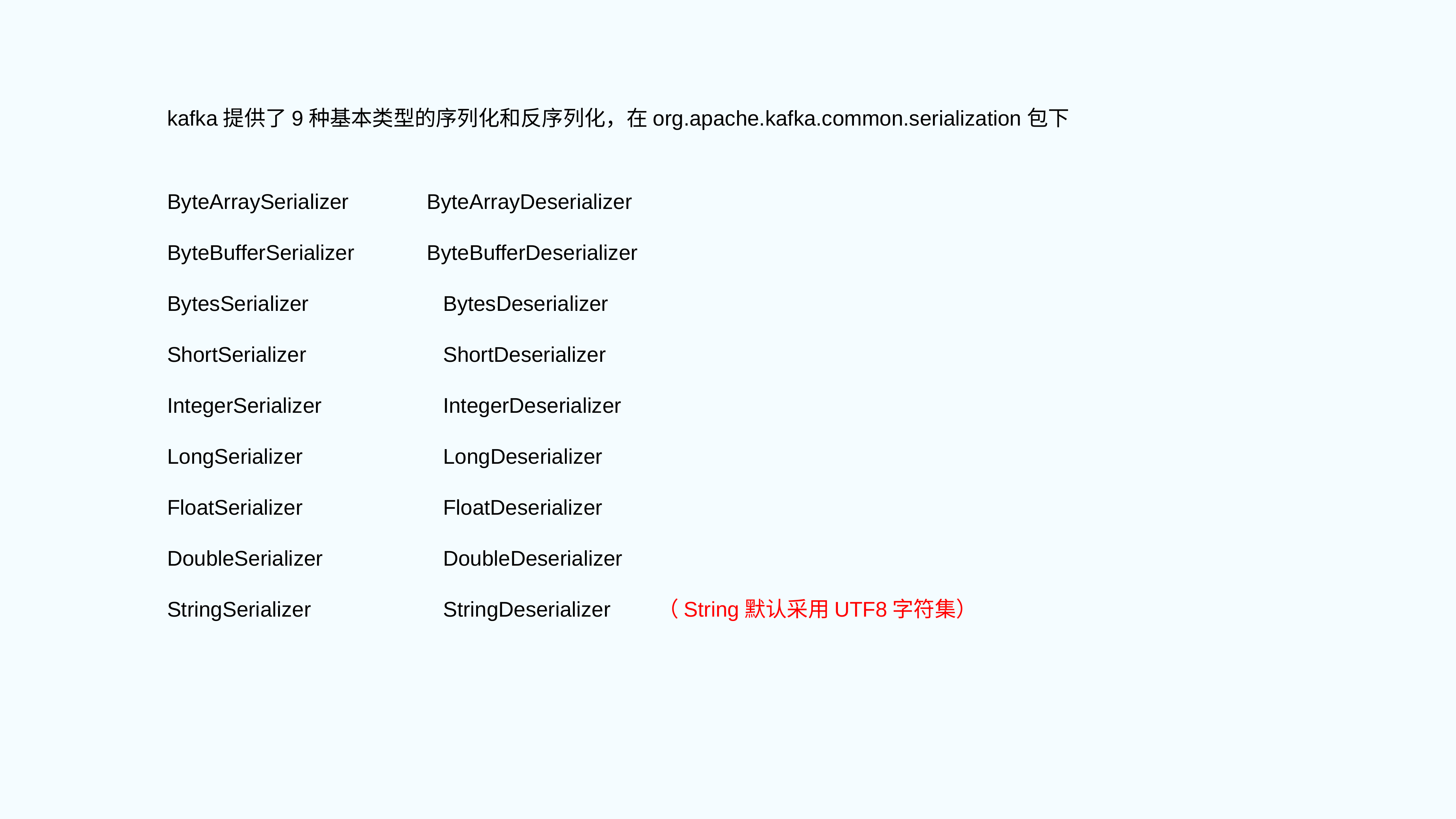

kafka提供了9种基本类型的序列化和反序列化，在org.apache.kafka.common.serialization包下
ByteArraySerializer	       ByteArrayDeserializer

ByteBufferSerializer	       ByteBufferDeserializer

BytesSerializer	                   BytesDeserializer

ShortSerializer	                   ShortDeserializer

IntegerSerializer	                   IntegerDeserializer

LongSerializer	                   LongDeserializer

FloatSerializer	                   FloatDeserializer

DoubleSerializer	                   DoubleDeserializer

StringSerializer	                   StringDeserializer       （String默认采用UTF8字符集）